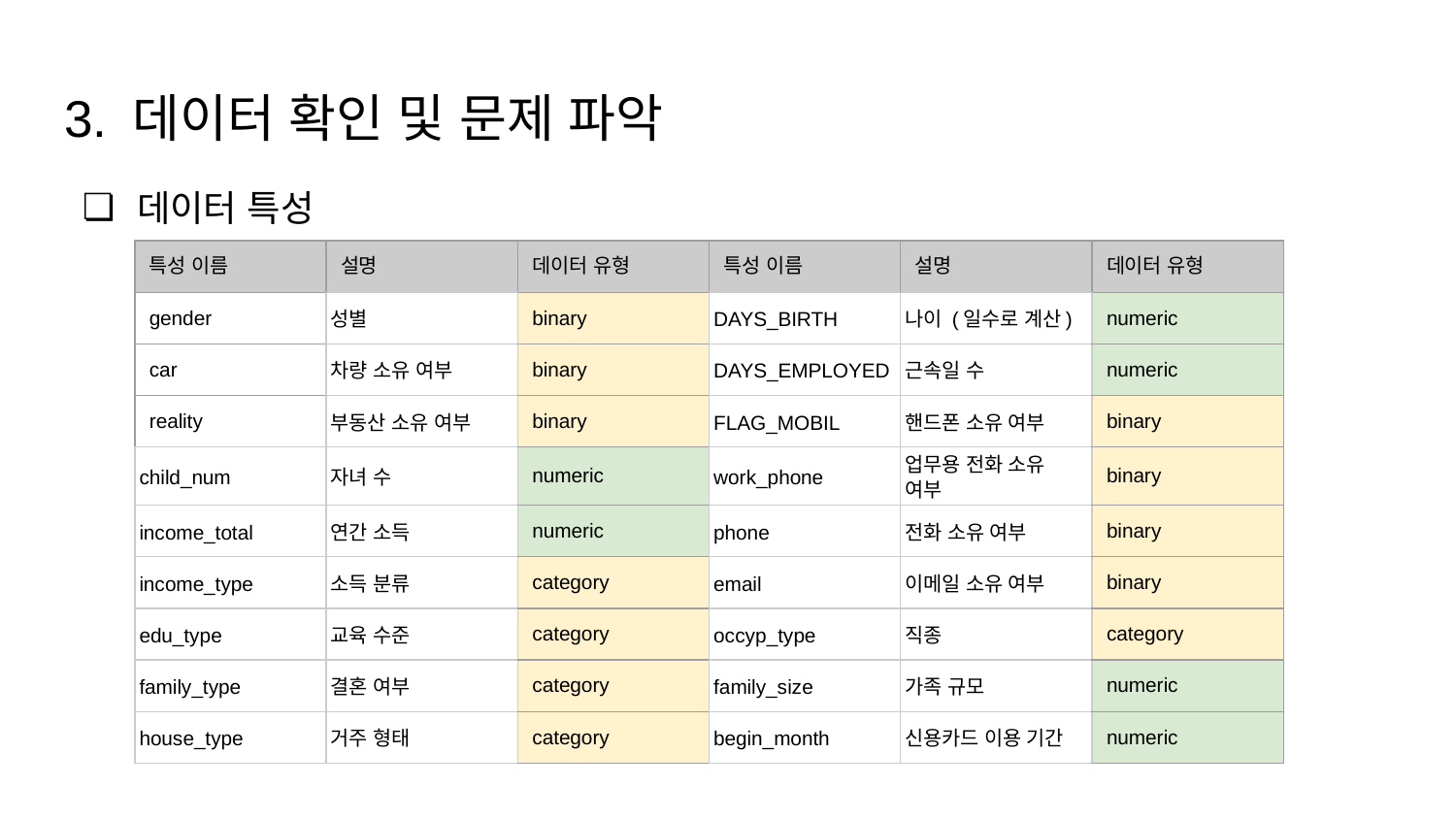

# 3. 데이터 확인 및 문제 파악
데이터 특성

| 특성 이름 | 설명 | 데이터 유형 | 특성 이름 | 설명 | 데이터 유형 |
| --- | --- | --- | --- | --- | --- |
| gender | 성별 | binary | DAYS\_BIRTH | 나이 (일수로 계산) | numeric |
| car | 차량 소유 여부 | binary | DAYS\_EMPLOYED | 근속일 수 | numeric |
| reality | 부동산 소유 여부 | binary | FLAG\_MOBIL | 핸드폰 소유 여부 | binary |
| child\_num | 자녀 수 | numeric | work\_phone | 업무용 전화 소유 여부 | binary |
| income\_total | 연간 소득 | numeric | phone | 전화 소유 여부 | binary |
| income\_type | 소득 분류 | category | email | 이메일 소유 여부 | binary |
| edu\_type | 교육 수준 | category | occyp\_type | 직종 | category |
| family\_type | 결혼 여부 | category | family\_size | 가족 규모 | numeric |
| house\_type | 거주 형태 | category | begin\_month | 신용카드 이용 기간 | numeric |